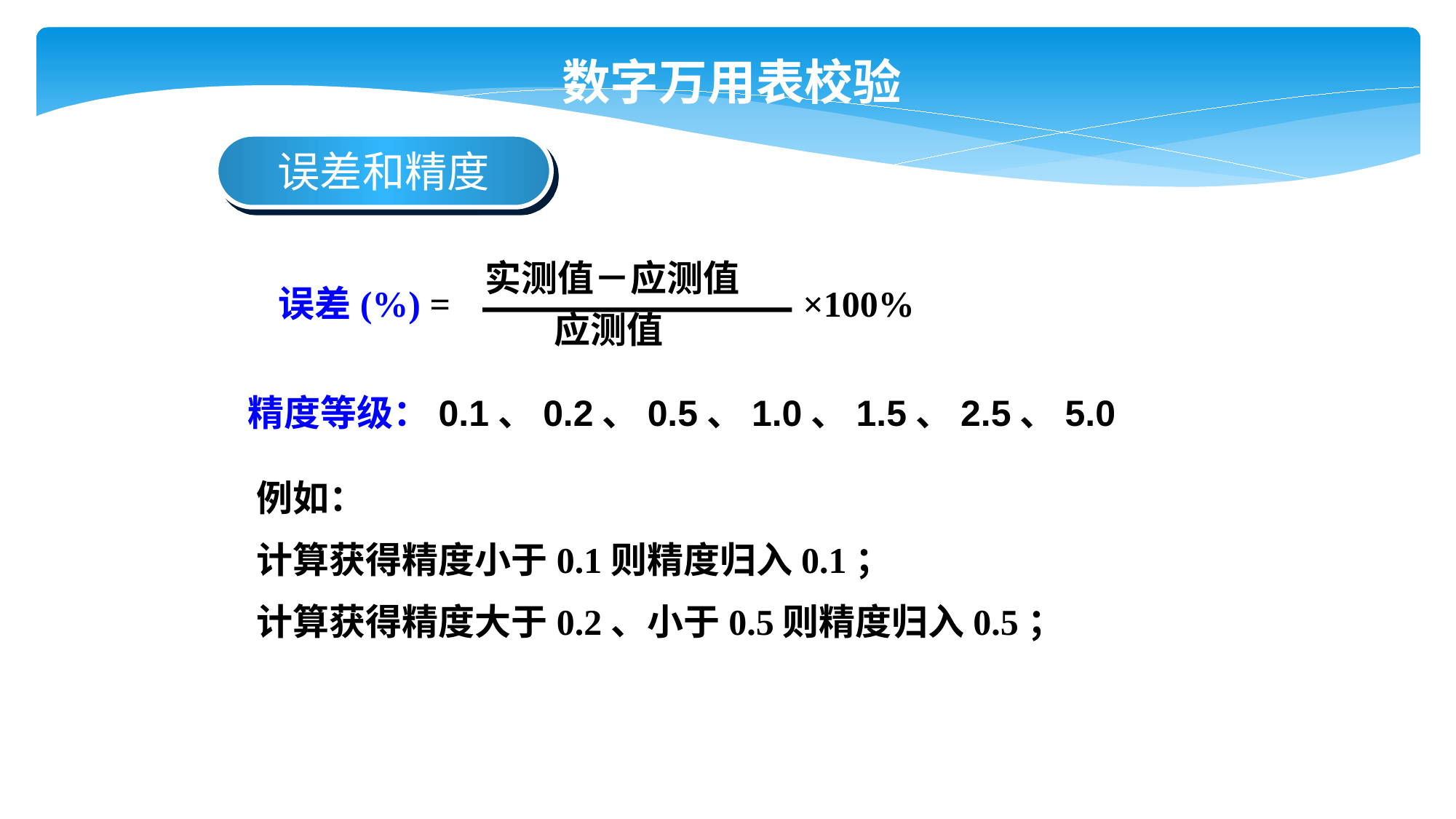

数字万用表校验
误差和精度
实测值－应测值
误差(%) =
×100%
应测值

精度等级：0.1、0.2、0.5、1.0、1.5、2.5、5.0
例如：
计算获得精度小于0.1则精度归入0.1；
计算获得精度大于0.2、小于0.5则精度归入0.5；